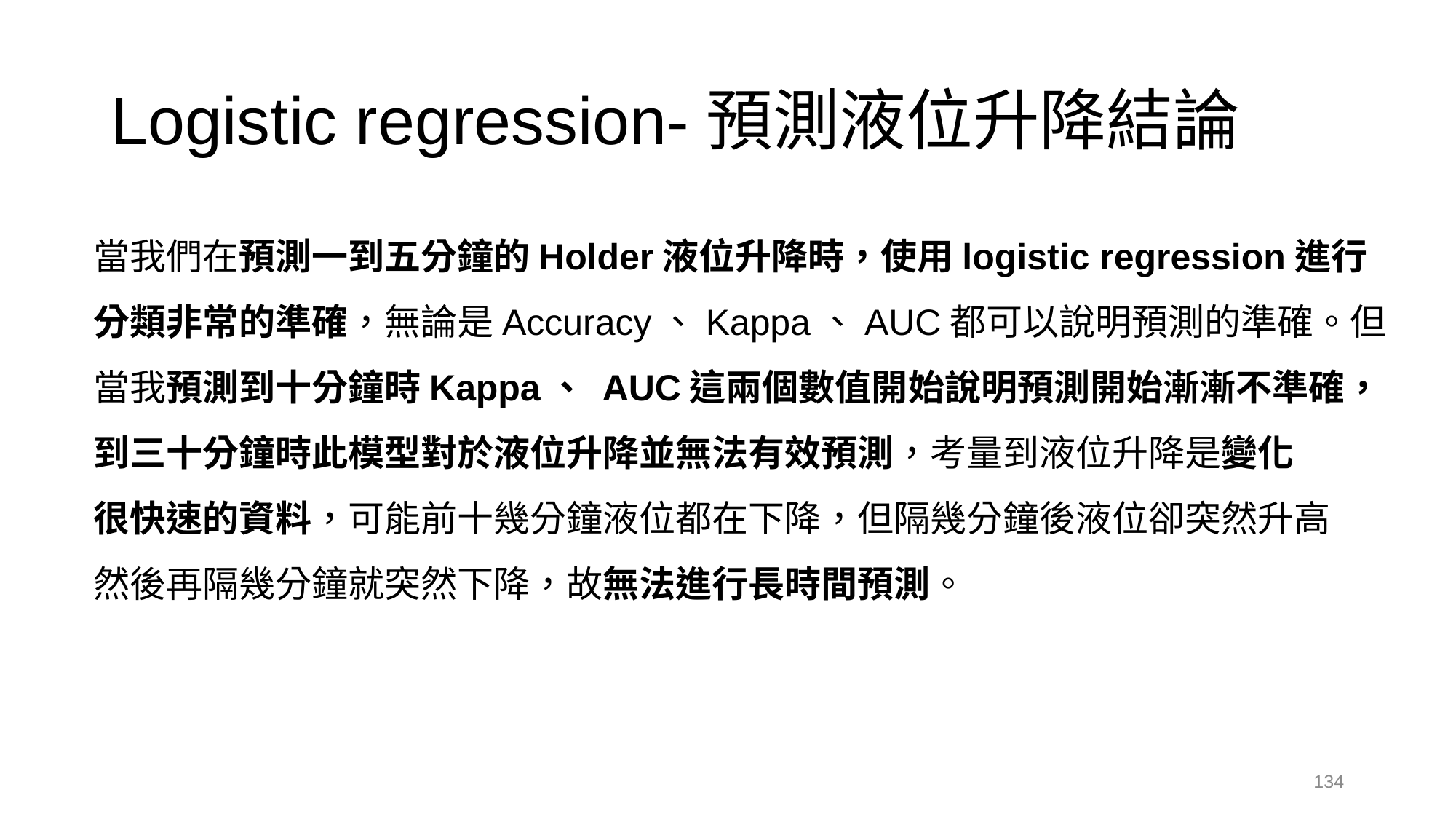

# Logistic regression-預測液位升降結論
當我們在預測一到五分鐘的Holder液位升降時，使用logistic regression進行
分類非常的準確，無論是Accuracy、Kappa、AUC都可以說明預測的準確。但
當我預測到十分鐘時Kappa、 AUC這兩個數值開始說明預測開始漸漸不準確，
到三十分鐘時此模型對於液位升降並無法有效預測，考量到液位升降是變化
很快速的資料，可能前十幾分鐘液位都在下降，但隔幾分鐘後液位卻突然升高
然後再隔幾分鐘就突然下降，故無法進行長時間預測。
134